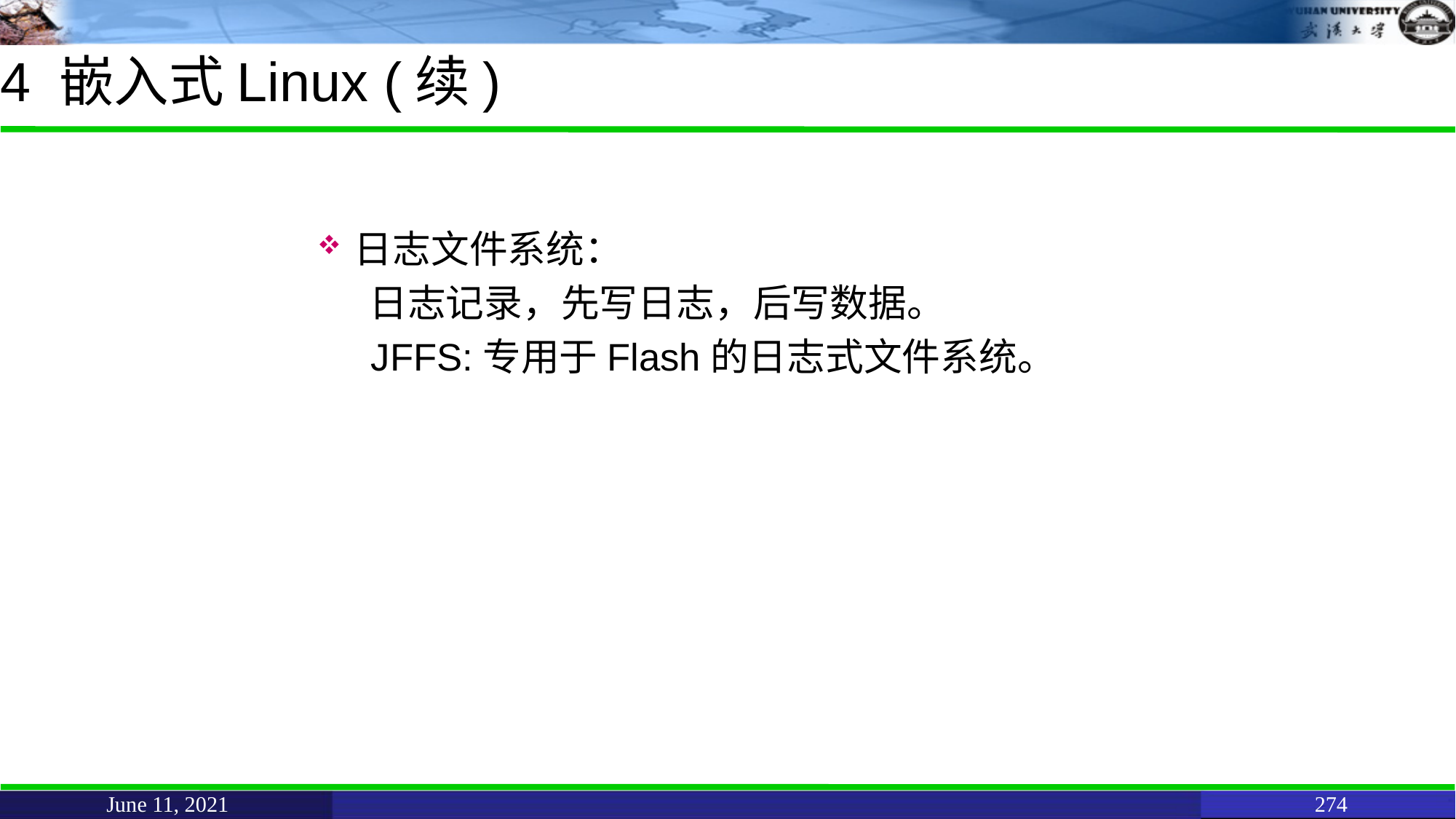

# 4 嵌入式Linux (续)
日志文件系统：
     日志记录，先写日志，后写数据。
     JFFS:专用于Flash的日志式文件系统。

June 11, 2021

274